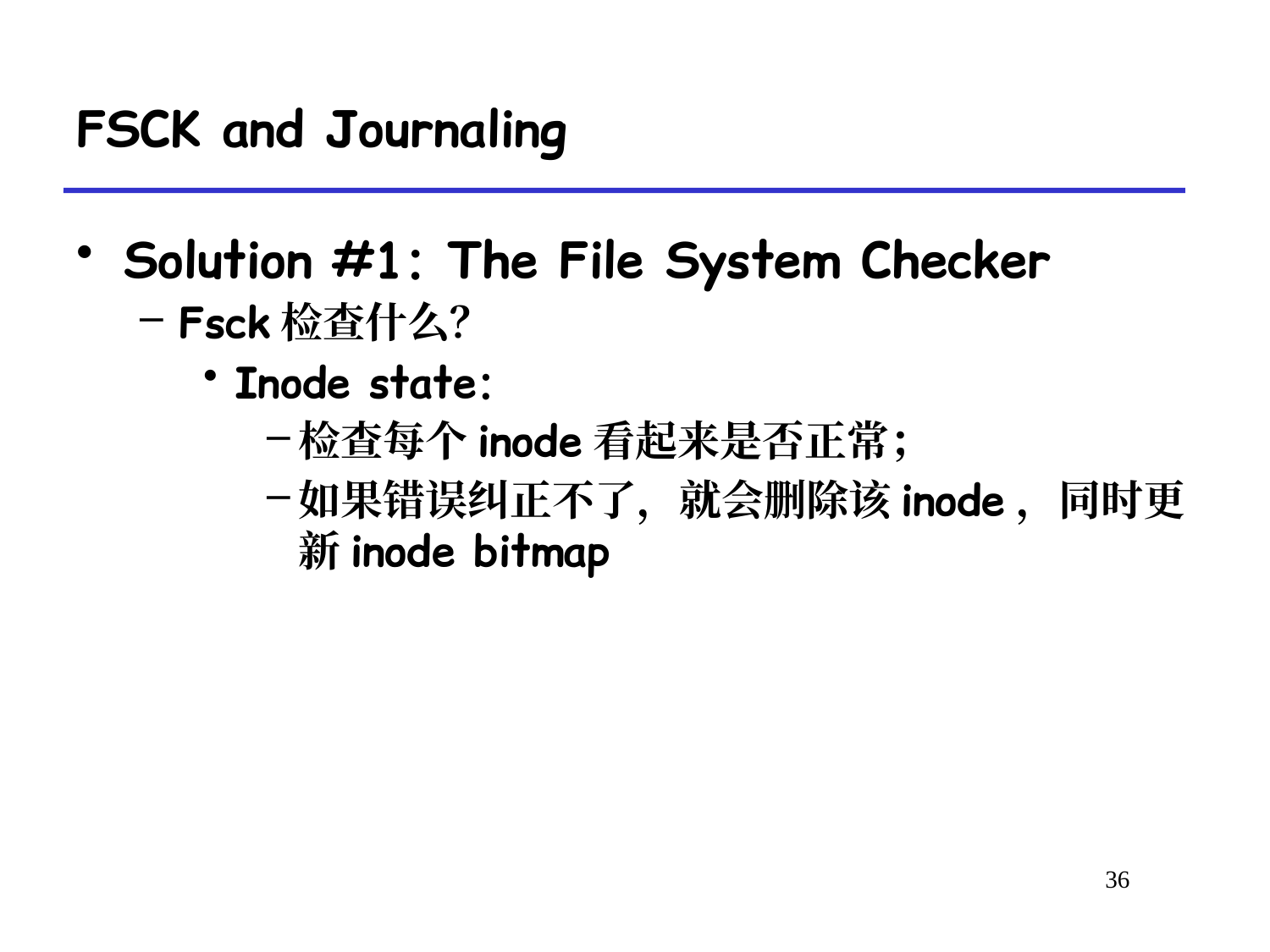

# FSCK and Journaling
Solution #1: The File System Checker
Fsck检查什么？
Inode state:
检查每个inode看起来是否正常；
如果错误纠正不了，就会删除该inode，同时更新inode bitmap
36